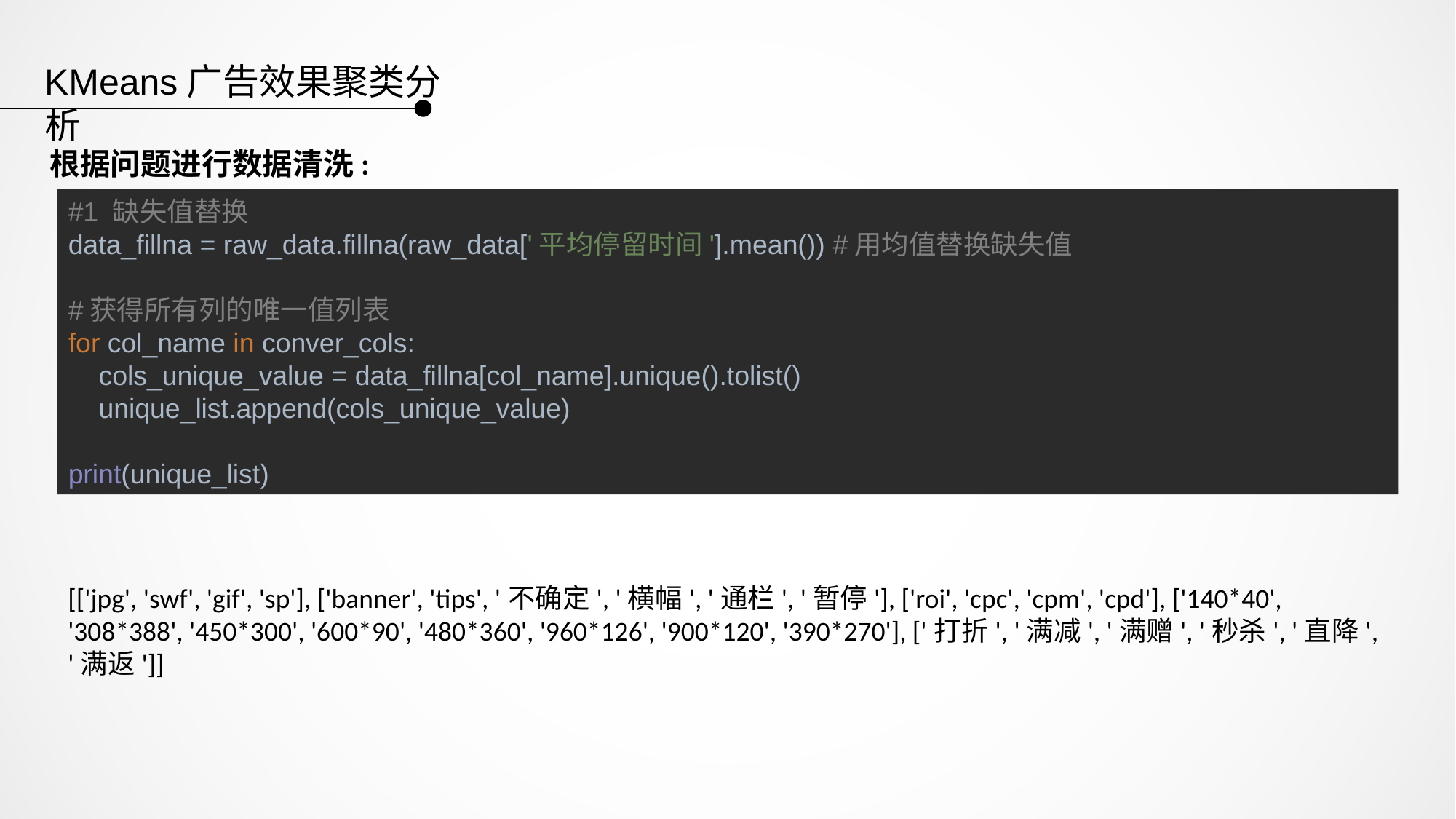

KMeans广告效果聚类分析

根据问题进行数据清洗:
#1 缺失值替换
data_fillna = raw_data.fillna(raw_data['平均停留时间'].mean()) #用均值替换缺失值

#获得所有列的唯一值列表
for col_name in conver_cols:
    cols_unique_value = data_fillna[col_name].unique().tolist()
    unique_list.append(cols_unique_value)
print(unique_list)
[['jpg', 'swf', 'gif', 'sp'], ['banner', 'tips', '不确定', '横幅', '通栏', '暂停'], ['roi', 'cpc', 'cpm', 'cpd'], ['140*40', '308*388', '450*300', '600*90', '480*360', '960*126', '900*120', '390*270'], ['打折', '满减', '满赠', '秒杀', '直降', '满返']]